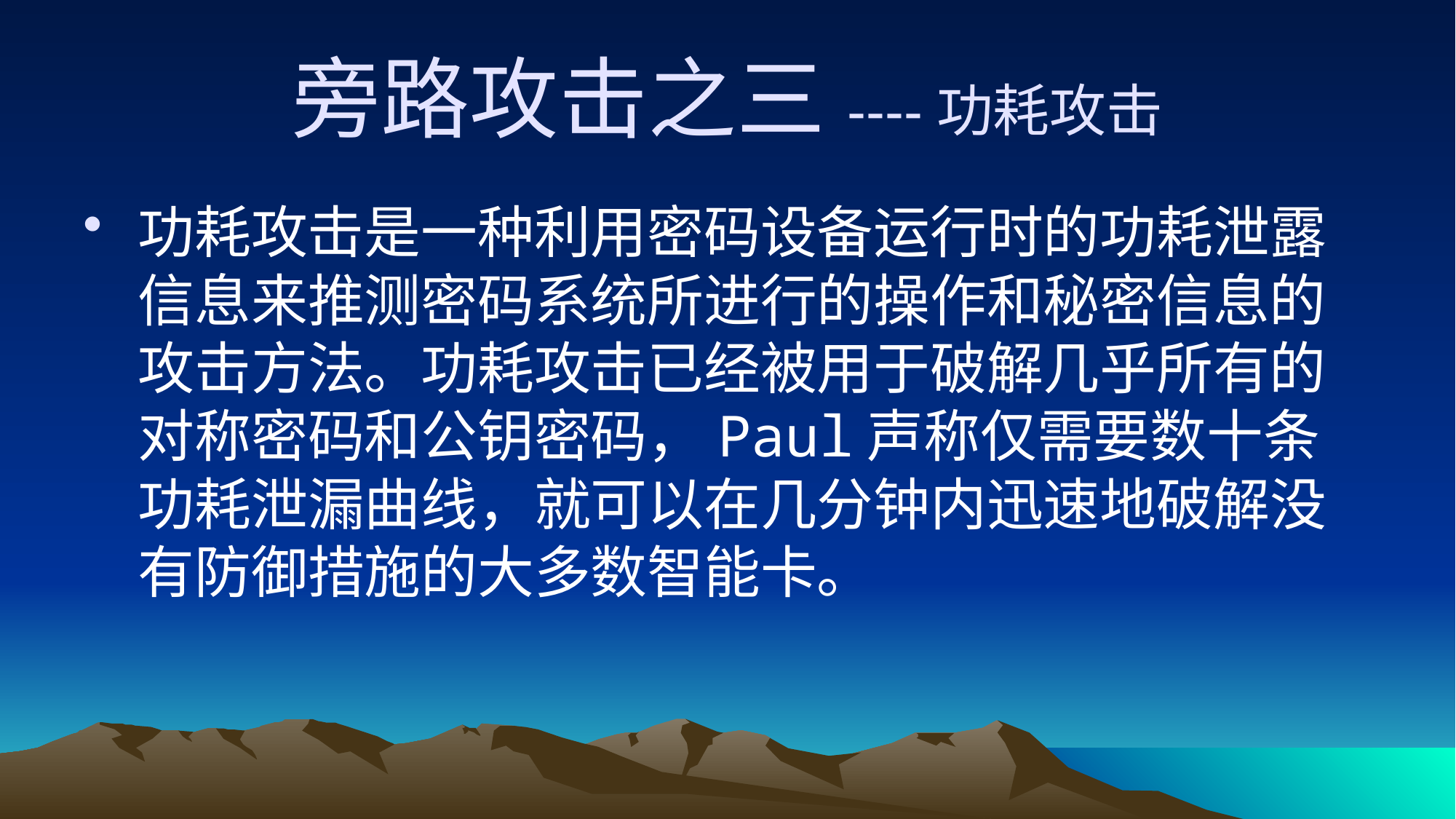

# 旁路攻击之三----功耗攻击
功耗攻击是一种利用密码设备运行时的功耗泄露信息来推测密码系统所进行的操作和秘密信息的攻击方法。功耗攻击已经被用于破解几乎所有的对称密码和公钥密码，Paul声称仅需要数十条功耗泄漏曲线，就可以在几分钟内迅速地破解没有防御措施的大多数智能卡。